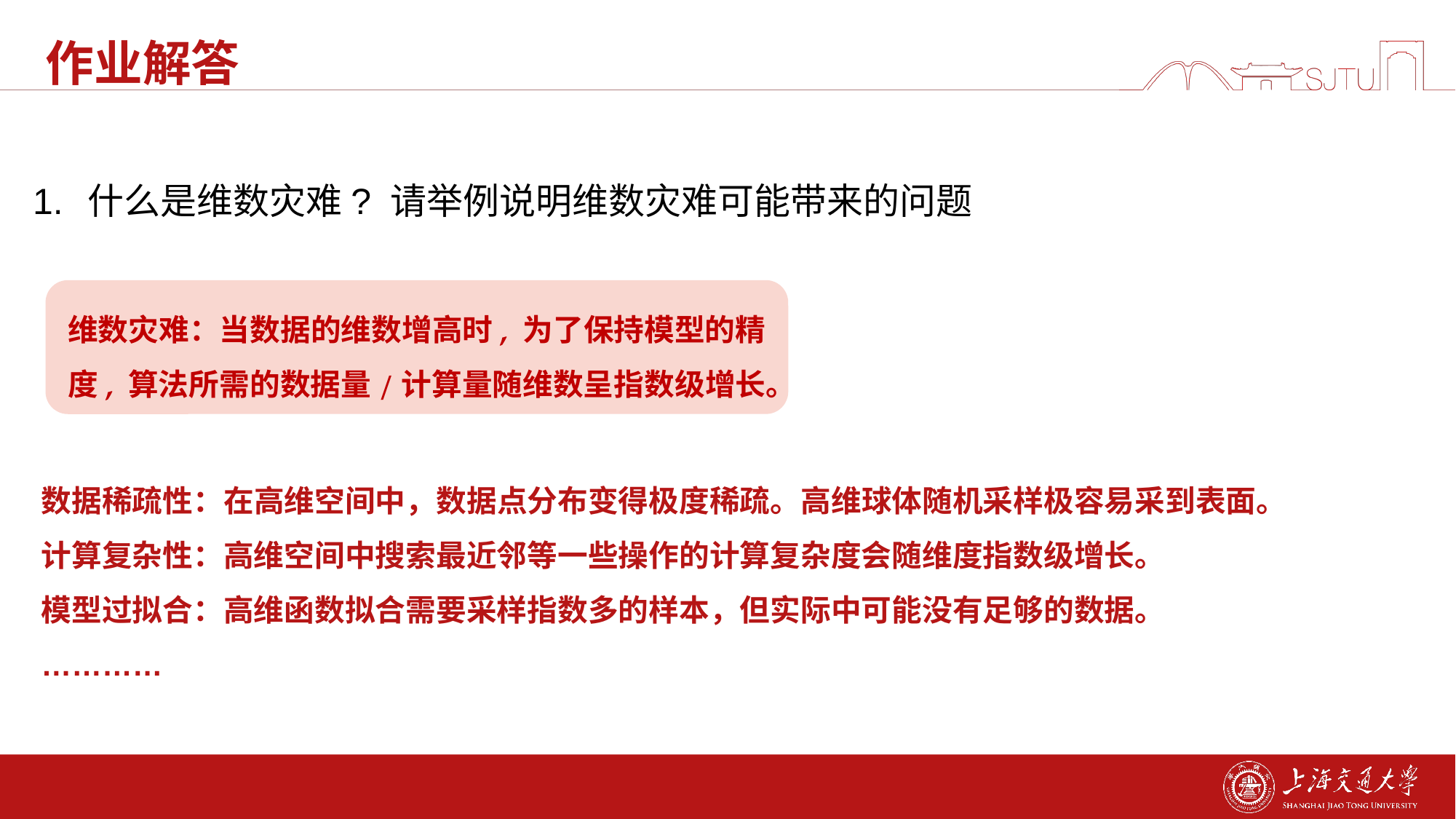

# 作业解答
什么是维数灾难? 请举例说明维数灾难可能带来的问题
维数灾难：当数据的维数增高时, 为了保持模型的精度, 算法所需的数据量/计算量随维数呈指数级增长。
数据稀疏性：在高维空间中，数据点分布变得极度稀疏。高维球体随机采样极容易采到表面。
计算复杂性：高维空间中搜索最近邻等一些操作的计算复杂度会随维度指数级增长。
模型过拟合：高维函数拟合需要采样指数多的样本，但实际中可能没有足够的数据。
…………